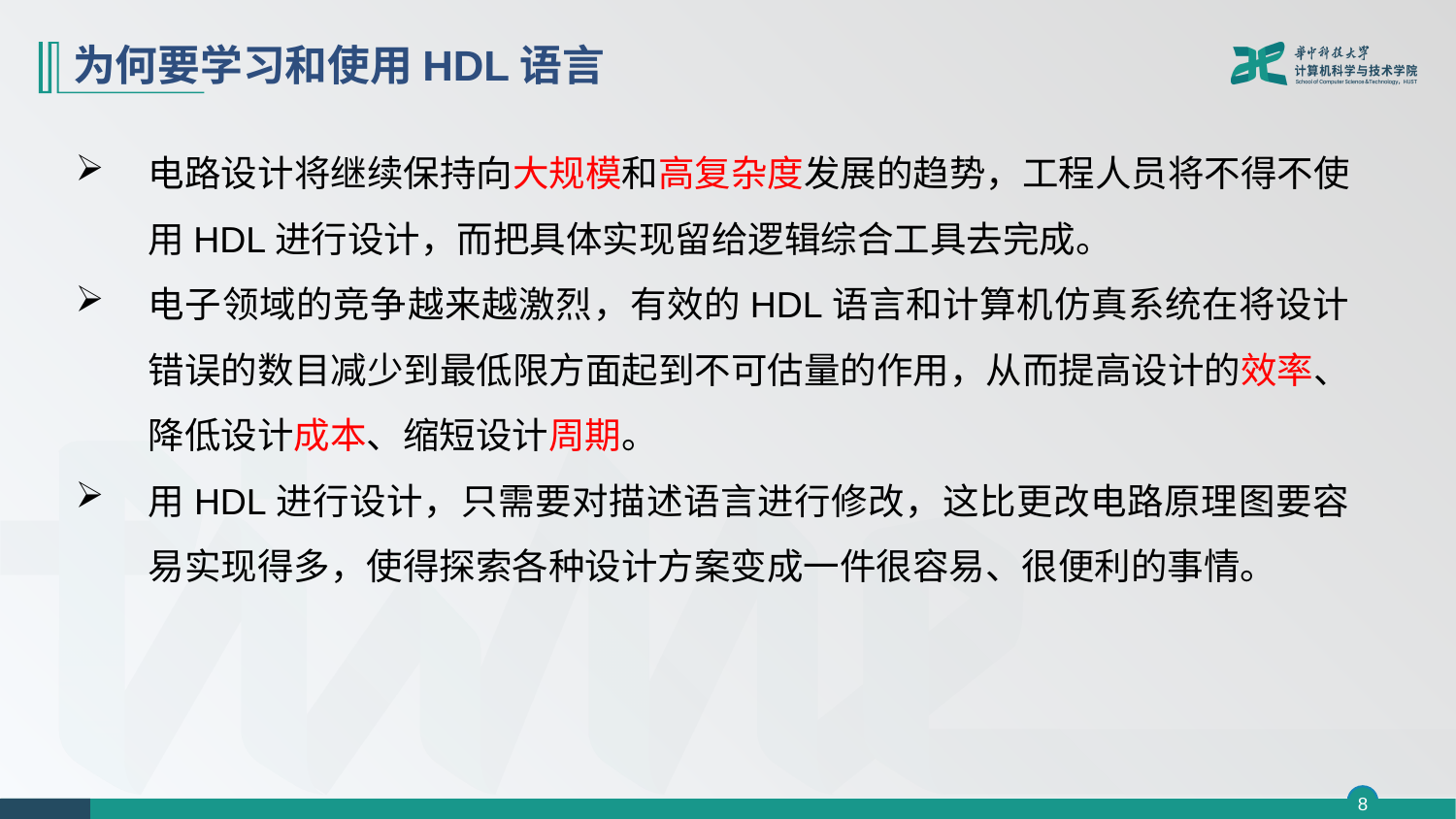

# 为何要学习和使用HDL语言
电路设计将继续保持向大规模和高复杂度发展的趋势，工程人员将不得不使用HDL进行设计，而把具体实现留给逻辑综合工具去完成。
电子领域的竞争越来越激烈，有效的HDL语言和计算机仿真系统在将设计错误的数目减少到最低限方面起到不可估量的作用，从而提高设计的效率、降低设计成本、缩短设计周期。
用HDL进行设计，只需要对描述语言进行修改，这比更改电路原理图要容易实现得多，使得探索各种设计方案变成一件很容易、很便利的事情。